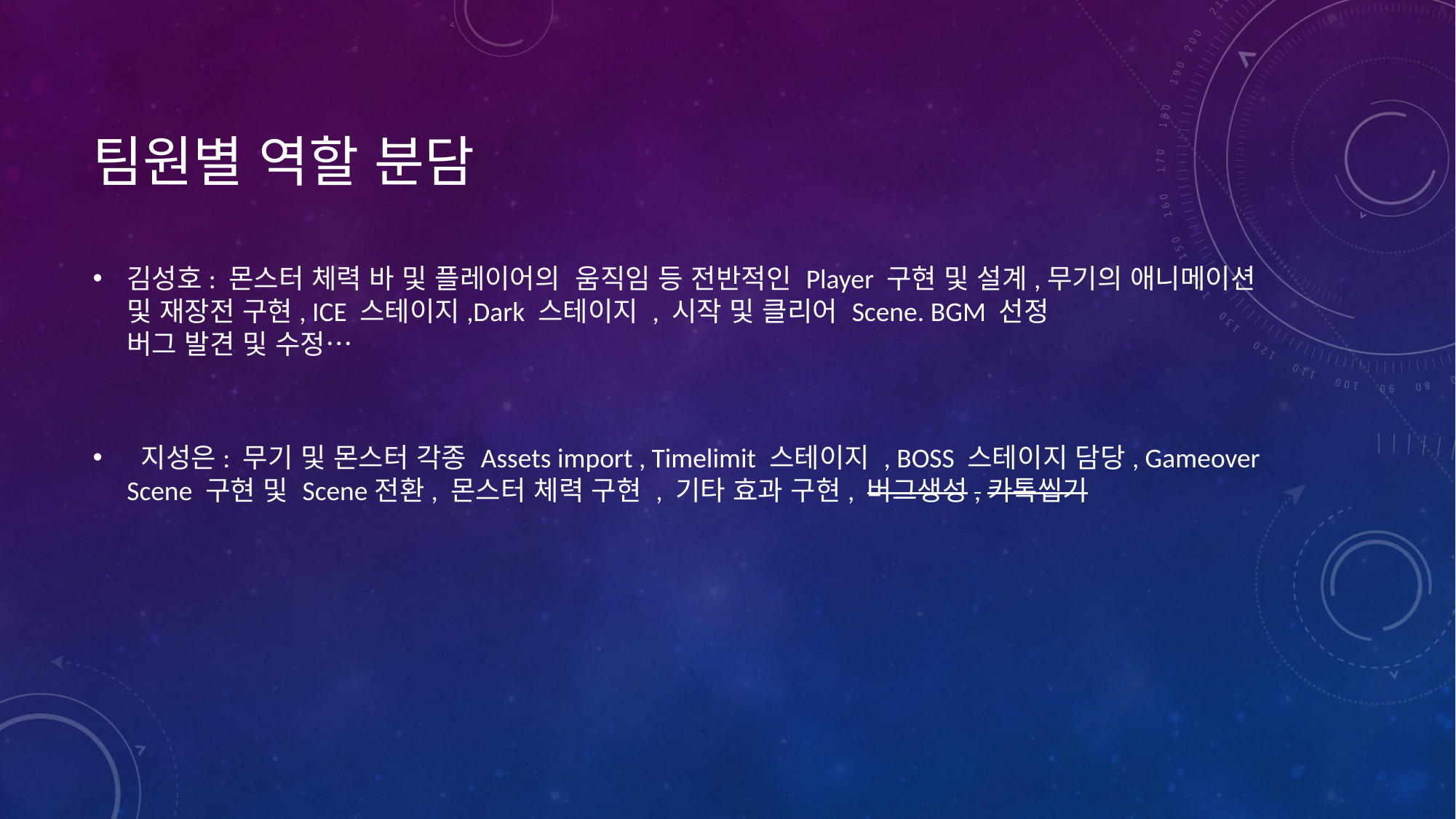

# 팀원별 역할 분담
김성호: 몬스터 체력 바 및 플레이어의  움직임 등 전반적인 Player 구현 및 설계,무기의 애니메이션 및 재장전 구현, ICE 스테이지,Dark 스테이지 , 시작 및 클리어 Scene. BGM 선정
버그 발견 및 수정…
 지성은: 무기 및 몬스터 각종 Assets import , Timelimit 스테이지 , BOSS 스테이지 담당, Gameover Scene 구현 및 Scene전환, 몬스터 체력 구현 , 기타 효과 구현, 버그생성,카톡씹기